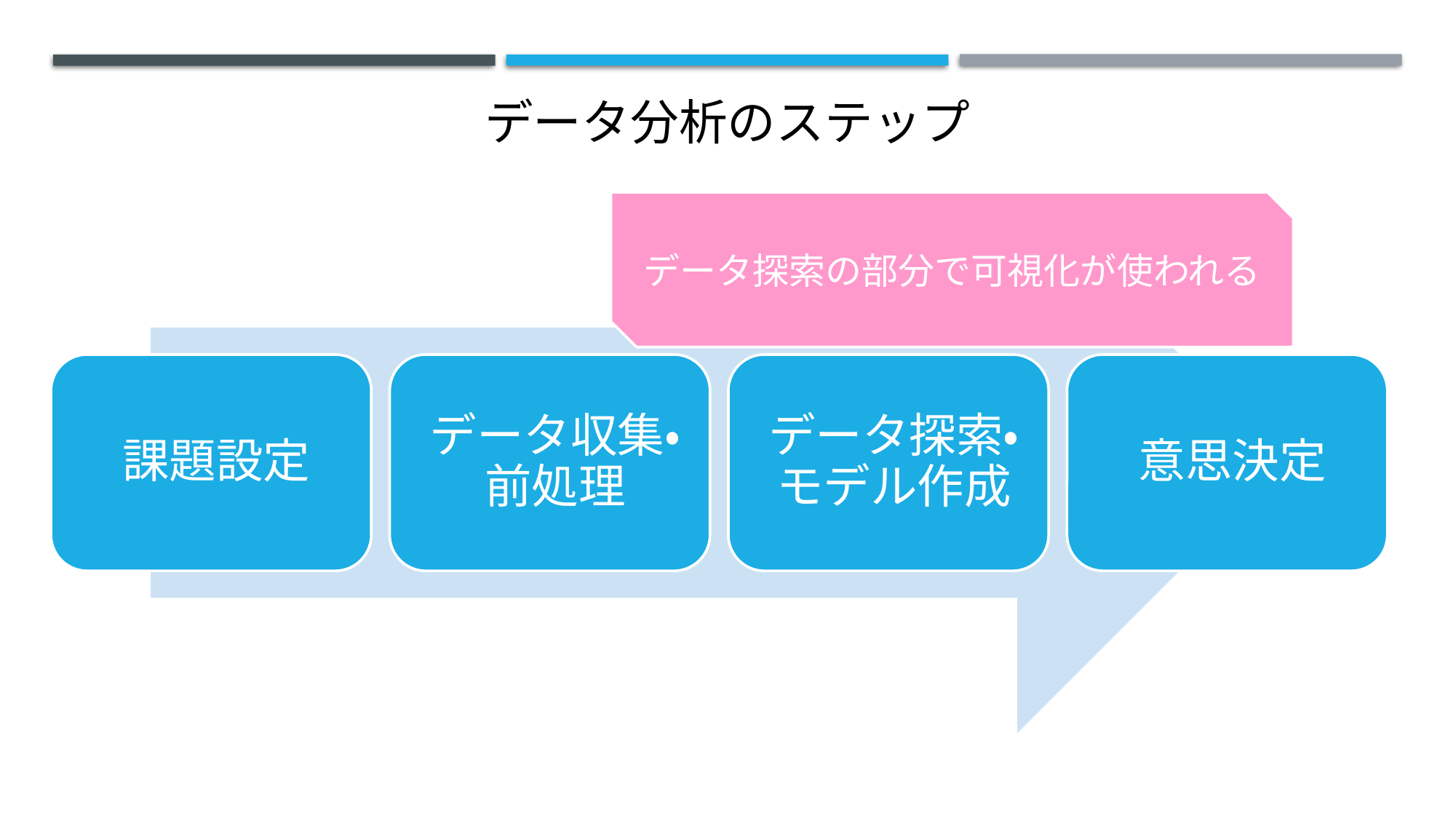

データ分析のステップ
課題設定
データ収集・前処理
データ探索・モデル作成
意思決定
データ探索の部分で可視化が使われる